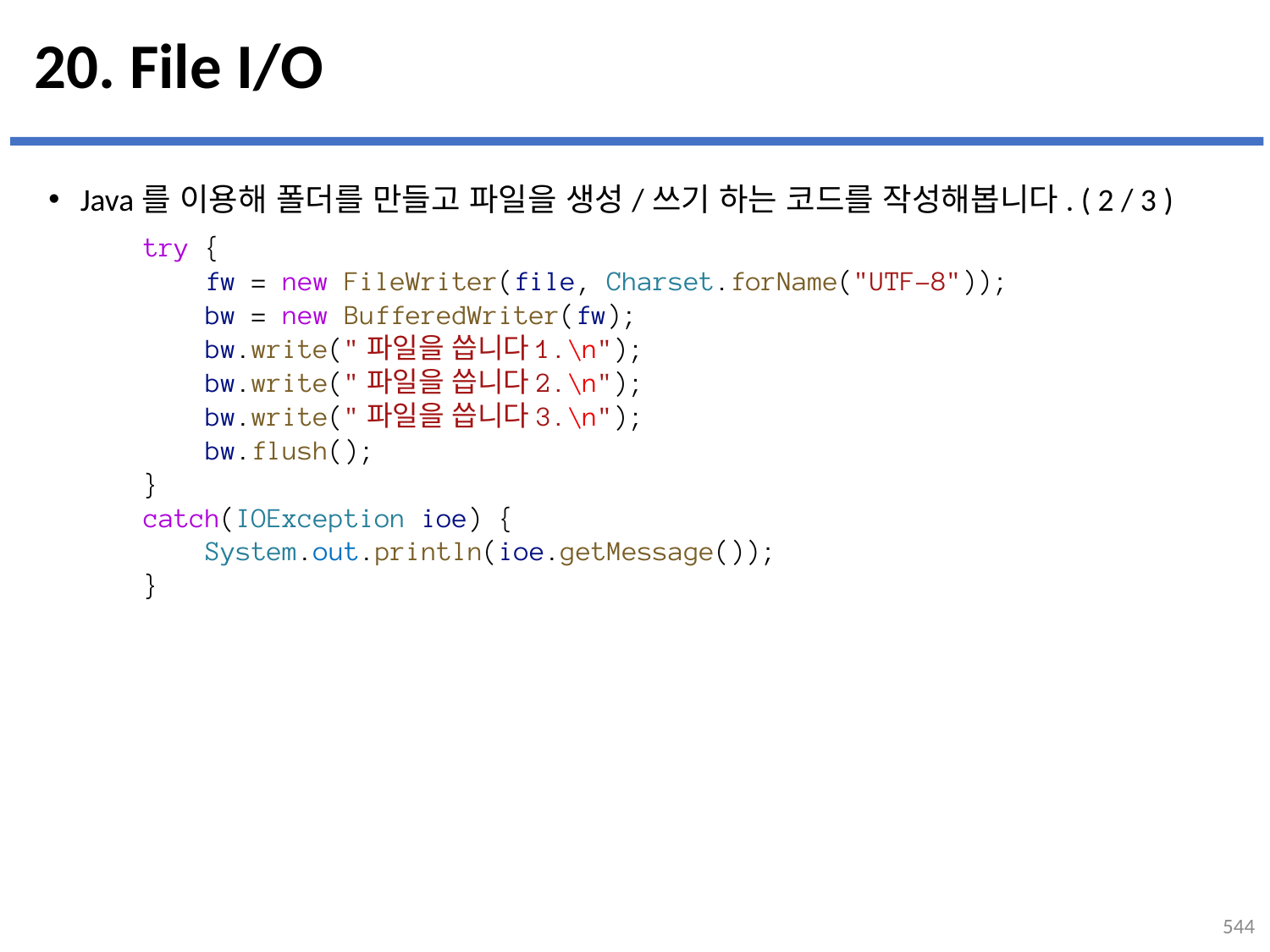

# 20. File I/O
Java를 이용해 폴더를 만들고 파일을 생성/쓰기 하는 코드를 작성해봅니다. ( 2 / 3 )
    try {
        fw = new FileWriter(file, Charset.forName("UTF-8"));
        bw = new BufferedWriter(fw);
        bw.write("파일을 씁니다1.\n");
        bw.write("파일을 씁니다2.\n");
        bw.write("파일을 씁니다3.\n");
        bw.flush();
    }
    catch(IOException ioe) {
        System.out.println(ioe.getMessage());
    }

544